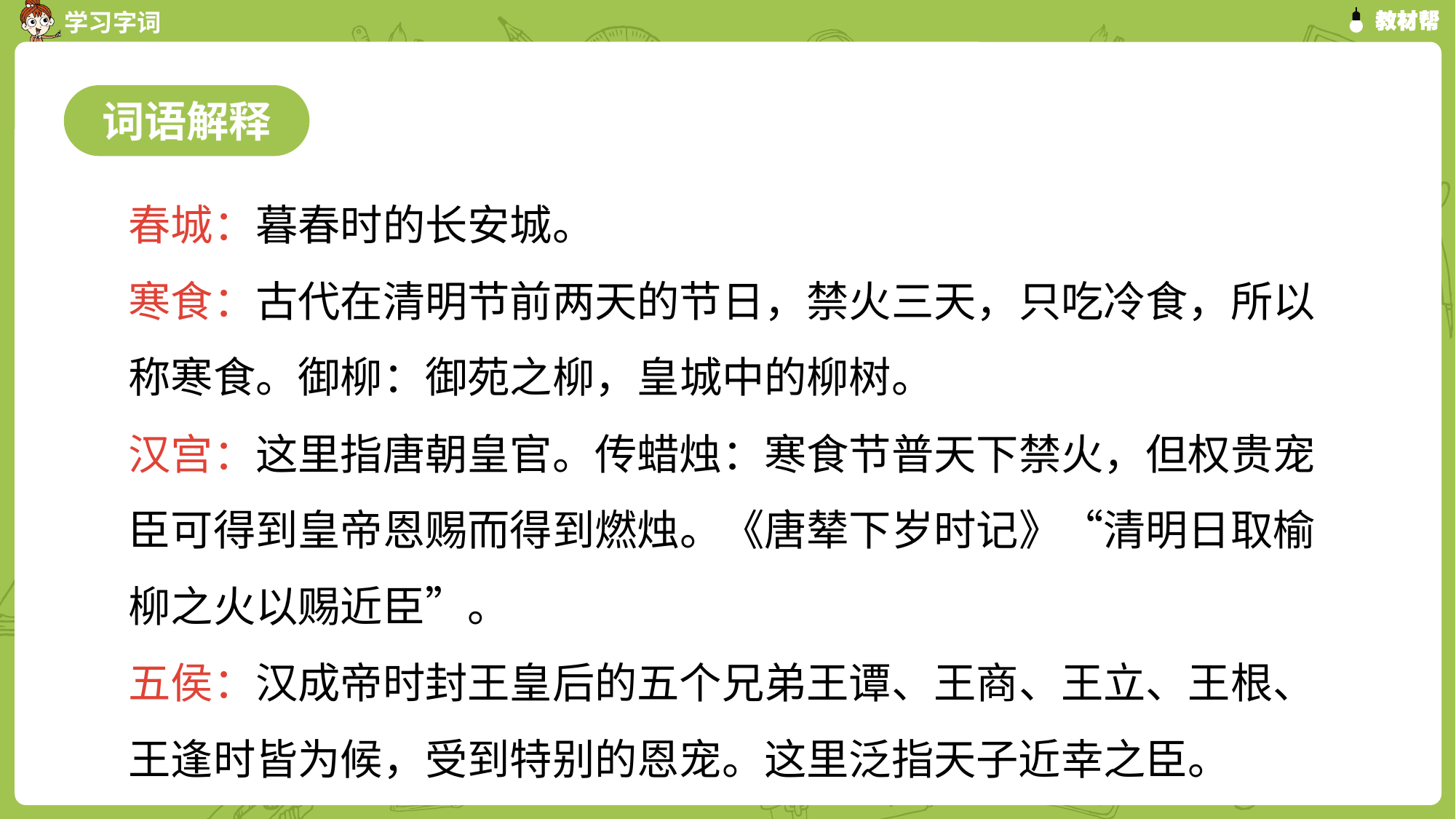

词语解释
春城：暮春时的长安城。
寒食：古代在清明节前两天的节日，禁火三天，只吃冷食，所以称寒食。御柳：御苑之柳，皇城中的柳树。
汉宫：这里指唐朝皇官。传蜡烛：寒食节普天下禁火，但权贵宠臣可得到皇帝恩赐而得到燃烛。《唐辇下岁时记》“清明日取榆柳之火以赐近臣”。
五侯：汉成帝时封王皇后的五个兄弟王谭、王商、王立、王根、王逢时皆为候，受到特别的恩宠。这里泛指天子近幸之臣。